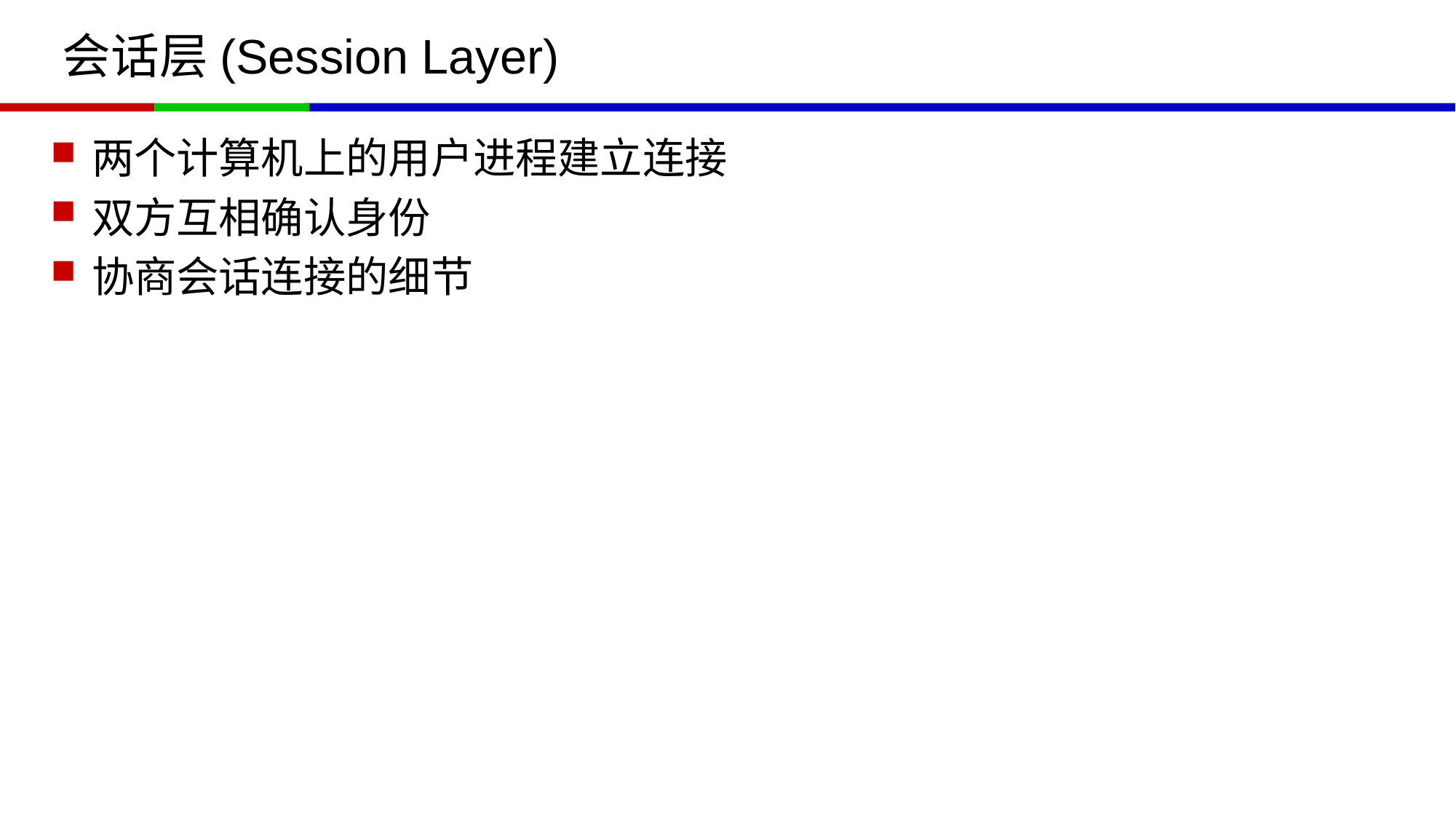

# 会话层(Session Layer)
两个计算机上的用户进程建立连接
双方互相确认身份
协商会话连接的细节

37